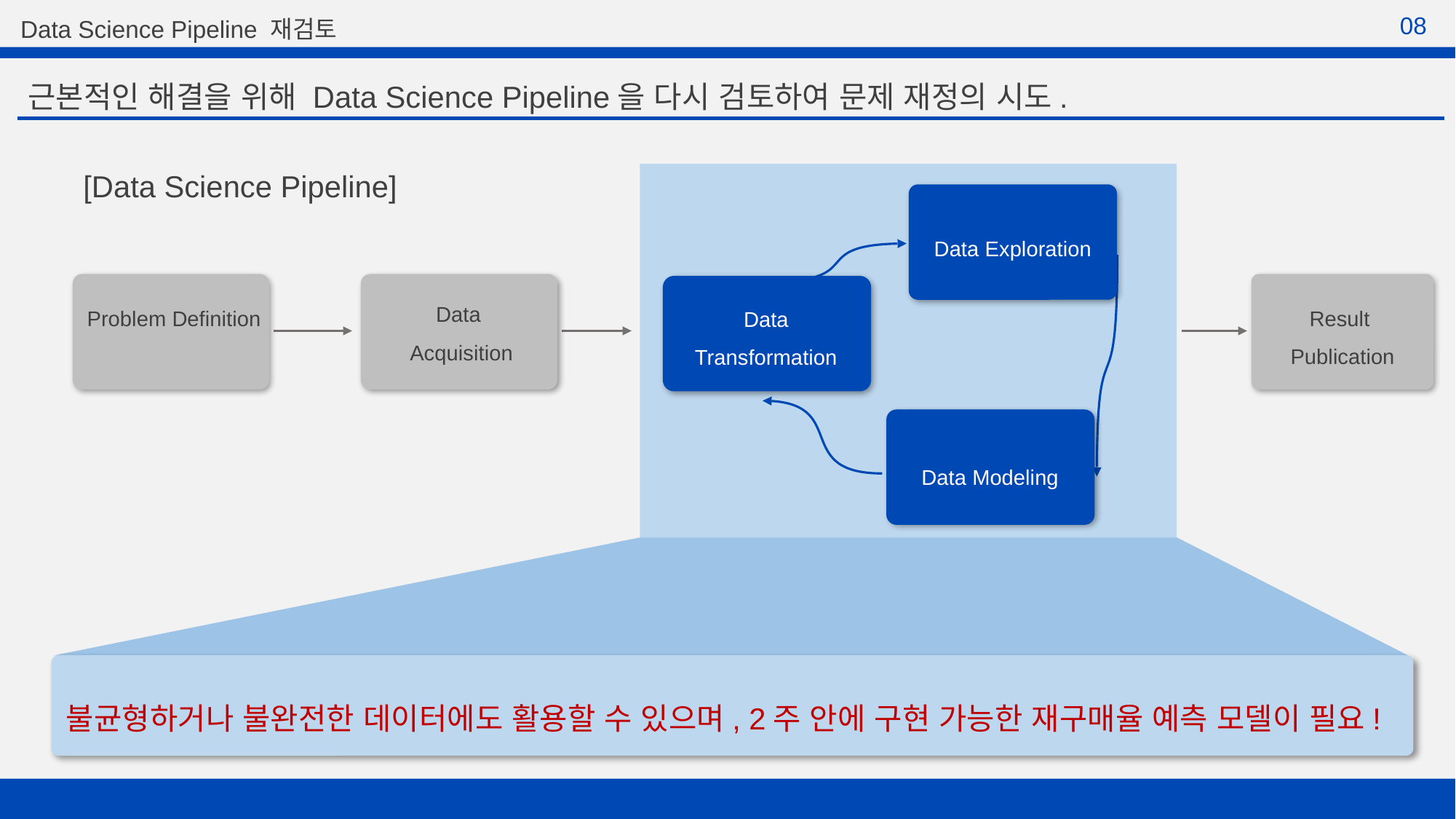

08
Data Science Pipeline 재검토
근본적인 해결을 위해 Data Science Pipeline을 다시 검토하여 문제 재정의 시도.
[Data Science Pipeline]

Data Exploration

Data
Acquisition
Problem Definition
Result
Publication
Data Transformation

Data Modeling

불균형하거나 불완전한 데이터에도 활용할 수 있으며, 2주 안에 구현 가능한 재구매율 예측 모델이 필요!